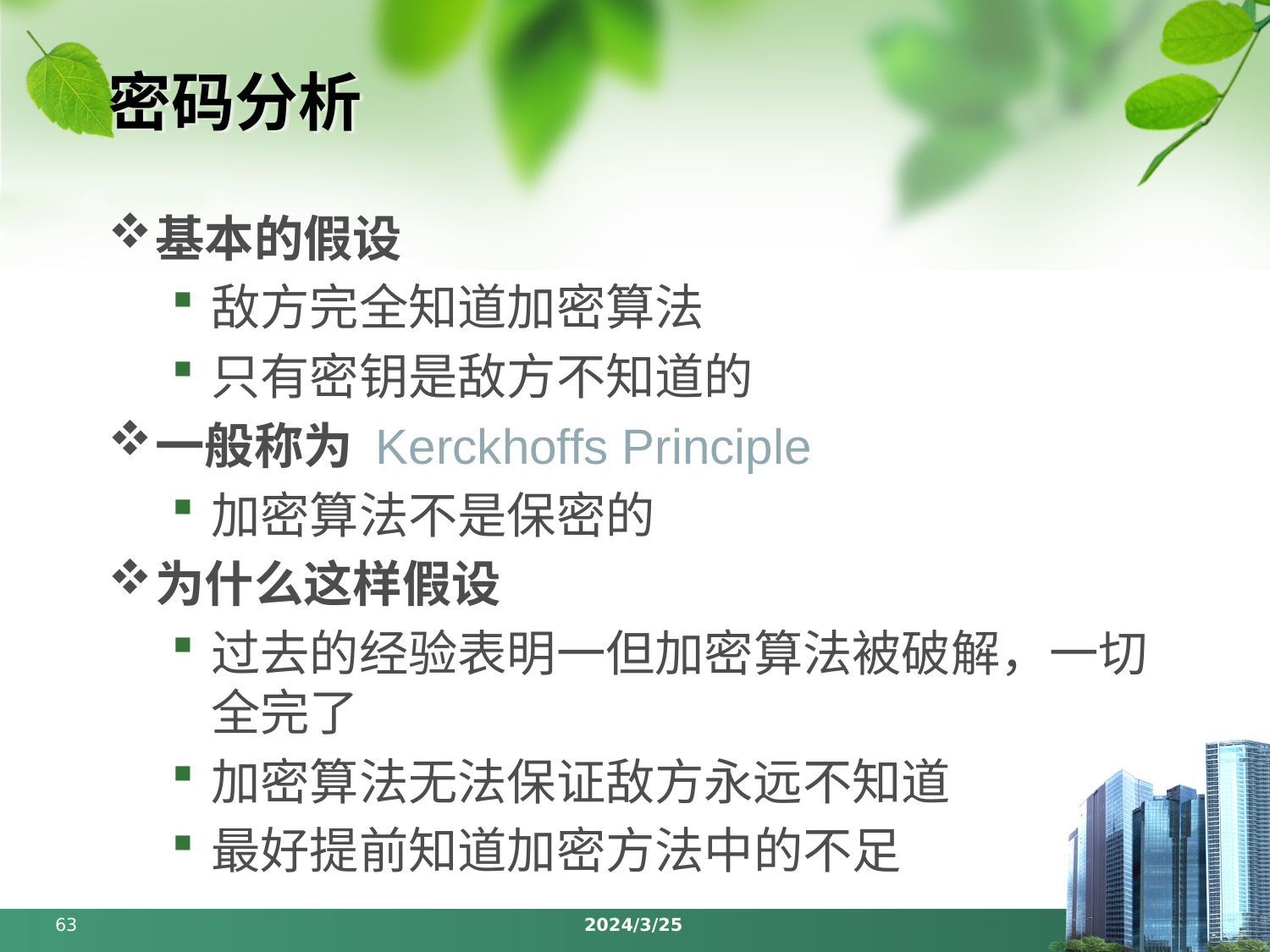

# 密码分析
基本的假设
敌方完全知道加密算法
只有密钥是敌方不知道的
一般称为 Kerckhoffs Principle
加密算法不是保密的
为什么这样假设
过去的经验表明一但加密算法被破解，一切全完了
加密算法无法保证敌方永远不知道
最好提前知道加密方法中的不足
63
2024/3/25